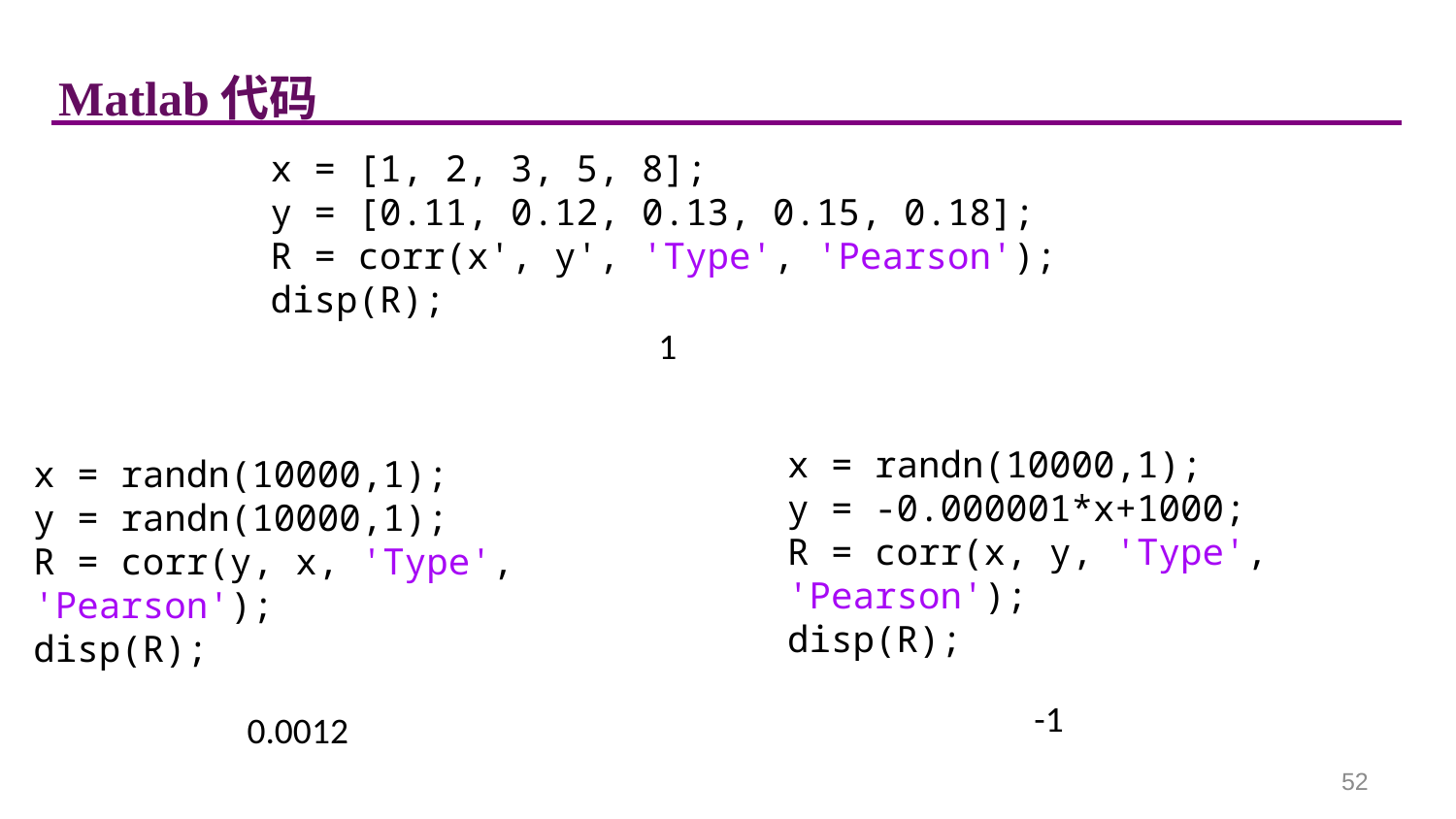

Matlab代码
x = [1, 2, 3, 5, 8];
y = [0.11, 0.12, 0.13, 0.15, 0.18];
R = corr(x', y', 'Type', 'Pearson');
disp(R);
1
x = randn(10000,1);
y = -0.000001*x+1000;
R = corr(x, y, 'Type', 'Pearson');
disp(R);
x = randn(10000,1);
y = randn(10000,1);
R = corr(y, x, 'Type', 'Pearson');
disp(R);
-1
0.0012
52